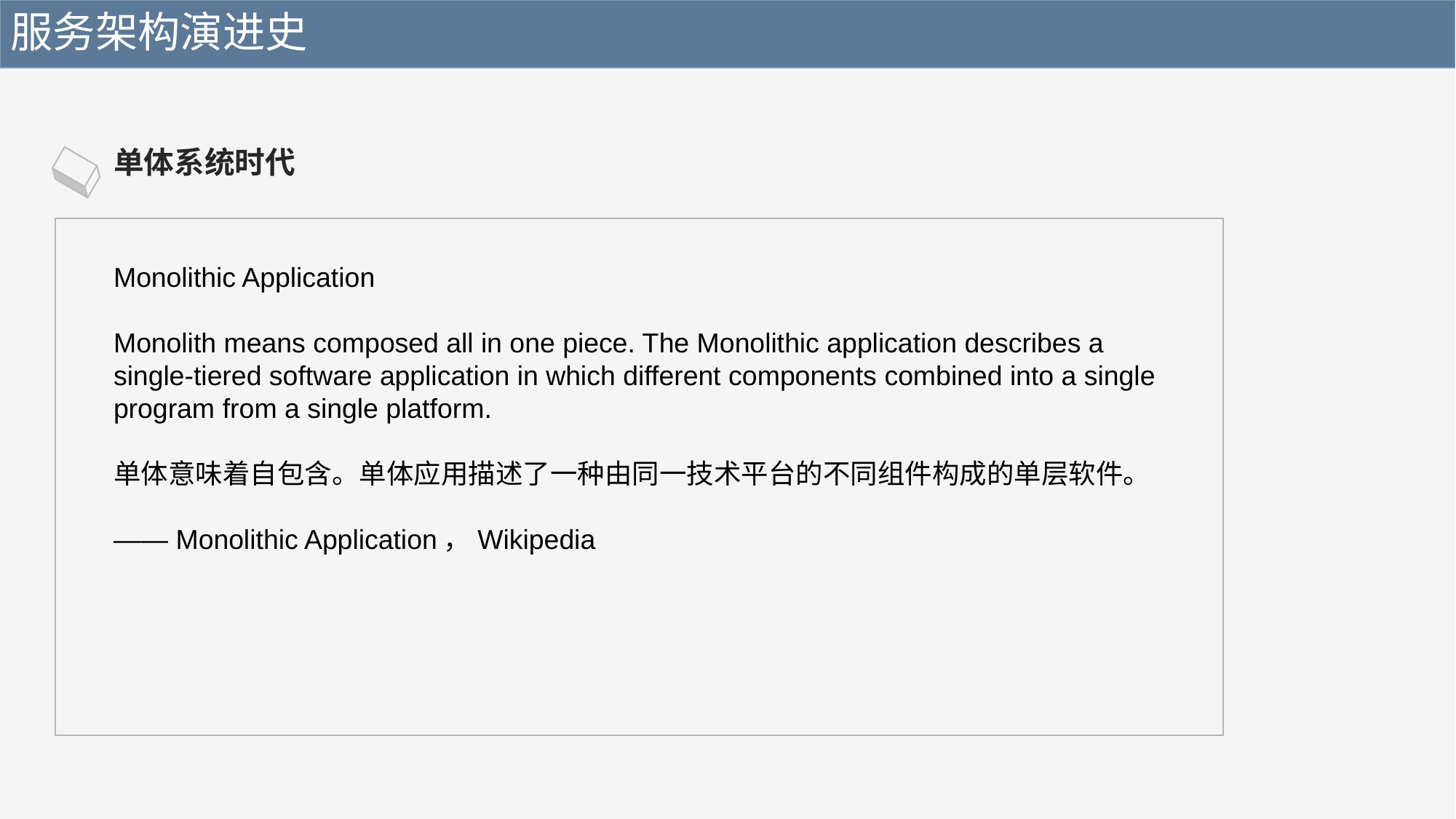

服务架构演进史
单体系统时代

Monolithic Application

Monolith means composed all in one piece. The Monolithic application describes a single-tiered software application in which different components combined into a single program from a single platform.

单体意味着自包含。单体应用描述了一种由同一技术平台的不同组件构成的单层软件。

—— Monolithic Application，Wikipedia